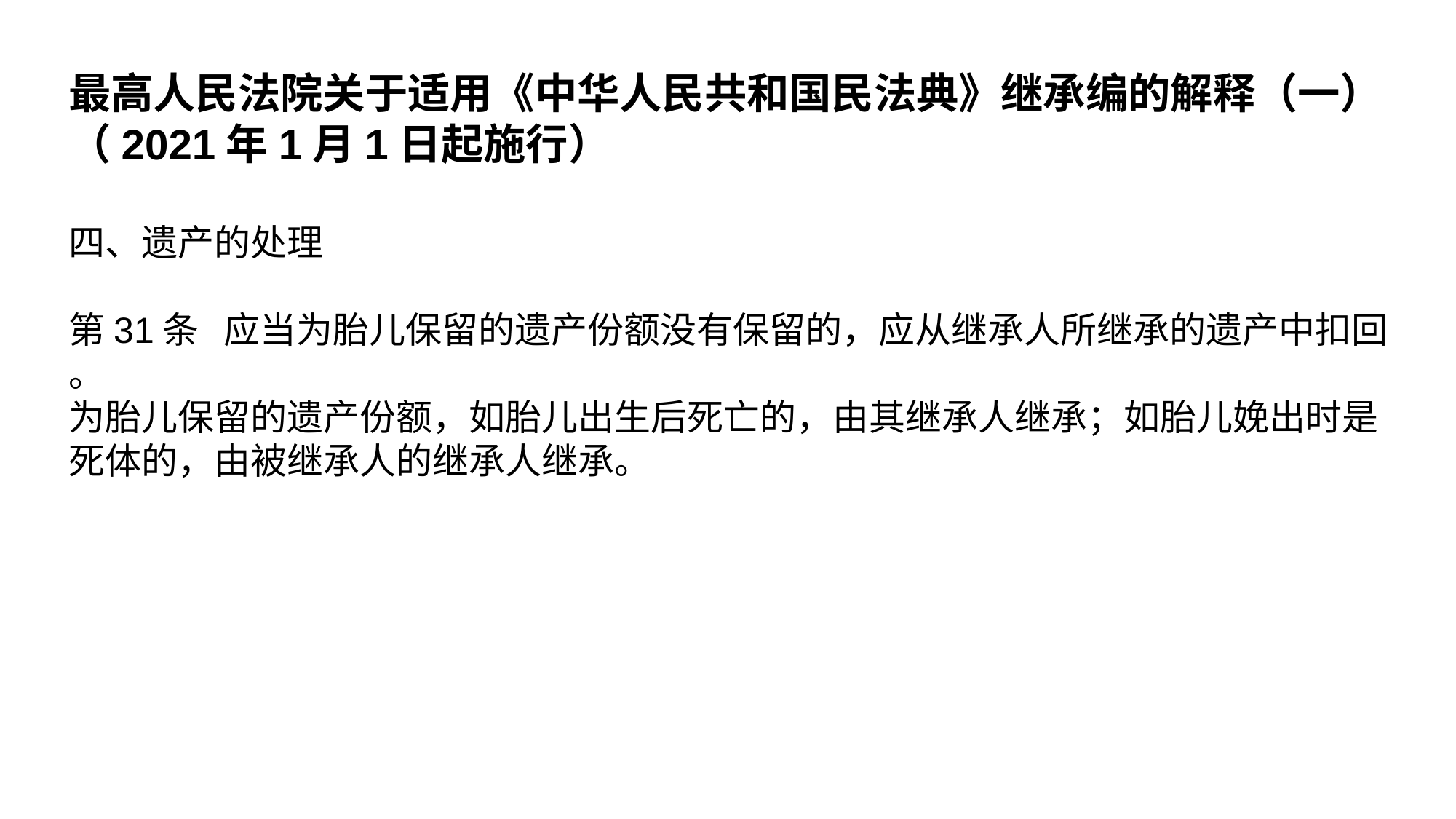

最高人民法院关于适用《中华人民共和国民法典》继承编的解释（一）（2021年1月1日起施行）

四、遗产的处理

第31条   应当为胎儿保留的遗产份额没有保留的，应从继承人所继承的遗产中扣回
。
为胎儿保留的遗产份额，如胎儿出生后死亡的，由其继承人继承；如胎儿娩出时是死体的，由被继承人的继承人继承。